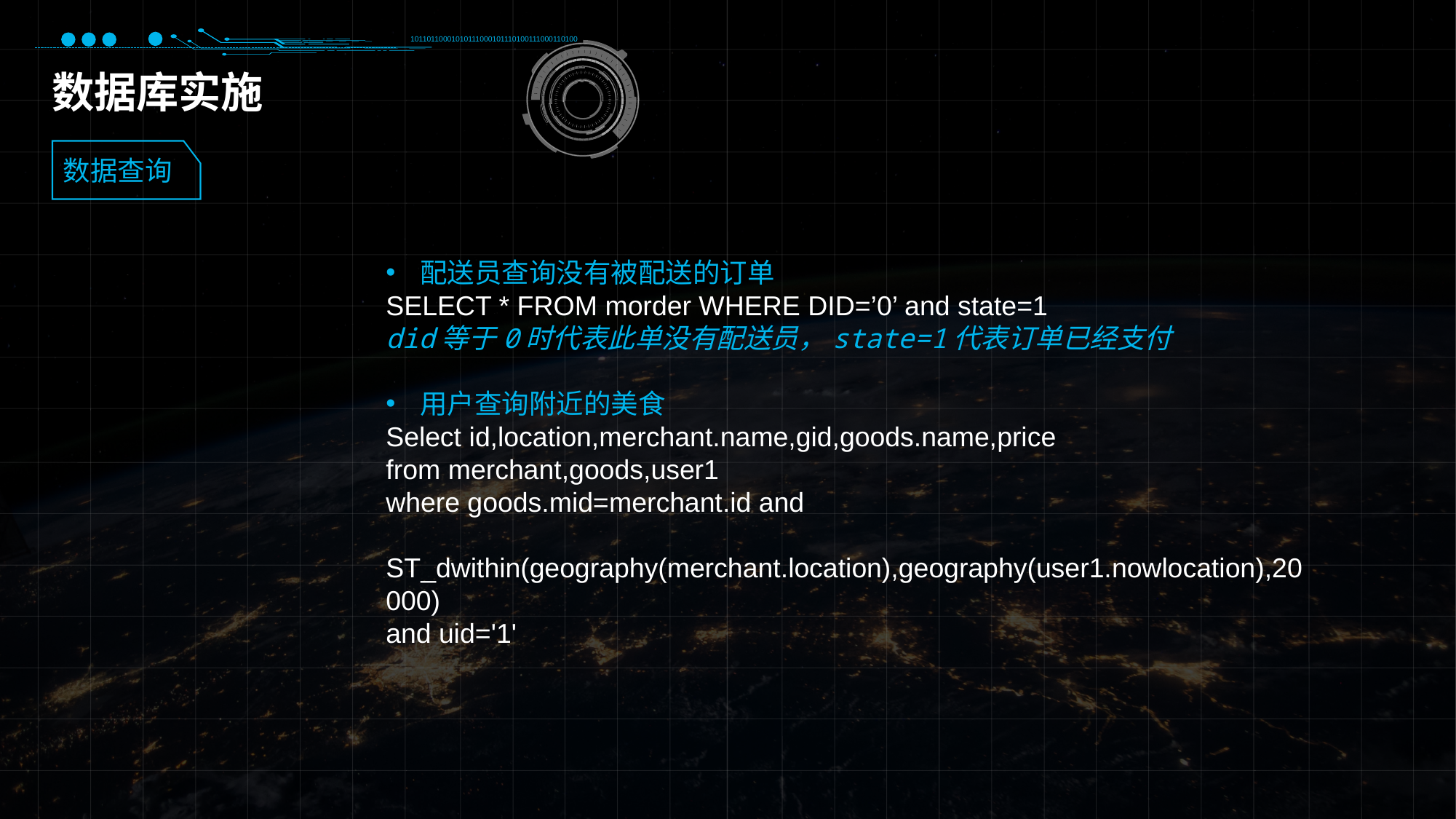

10110110001010111000101110100111000110100

数据库实施
数据查询
配送员查询没有被配送的订单
SELECT * FROM morder WHERE DID=’0’ and state=1
did等于0时代表此单没有配送员，state=1代表订单已经支付

用户查询附近的美食
Select id,location,merchant.name,gid,goods.name,price
from merchant,goods,user1
where goods.mid=merchant.id and
 ST_dwithin(geography(merchant.location),geography(user1.nowlocation),20000)
and uid='1'